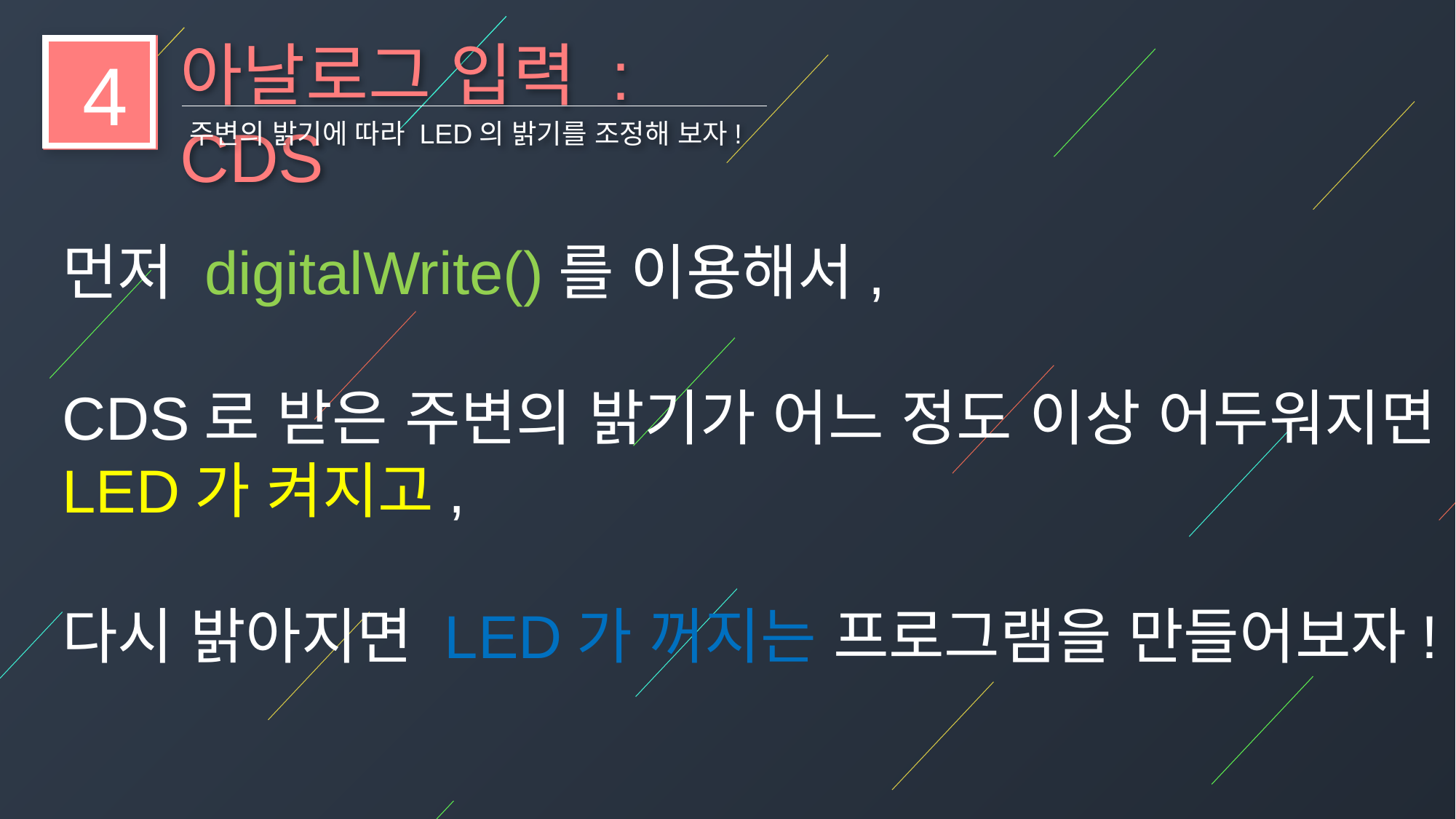

아날로그 입력 : CDS

4
주변의 밝기에 따라 LED의 밝기를 조정해 보자!
먼저 digitalWrite()를 이용해서,

CDS로 받은 주변의 밝기가 어느 정도 이상 어두워지면
LED가 켜지고,

다시 밝아지면 LED가 꺼지는 프로그램을 만들어보자!